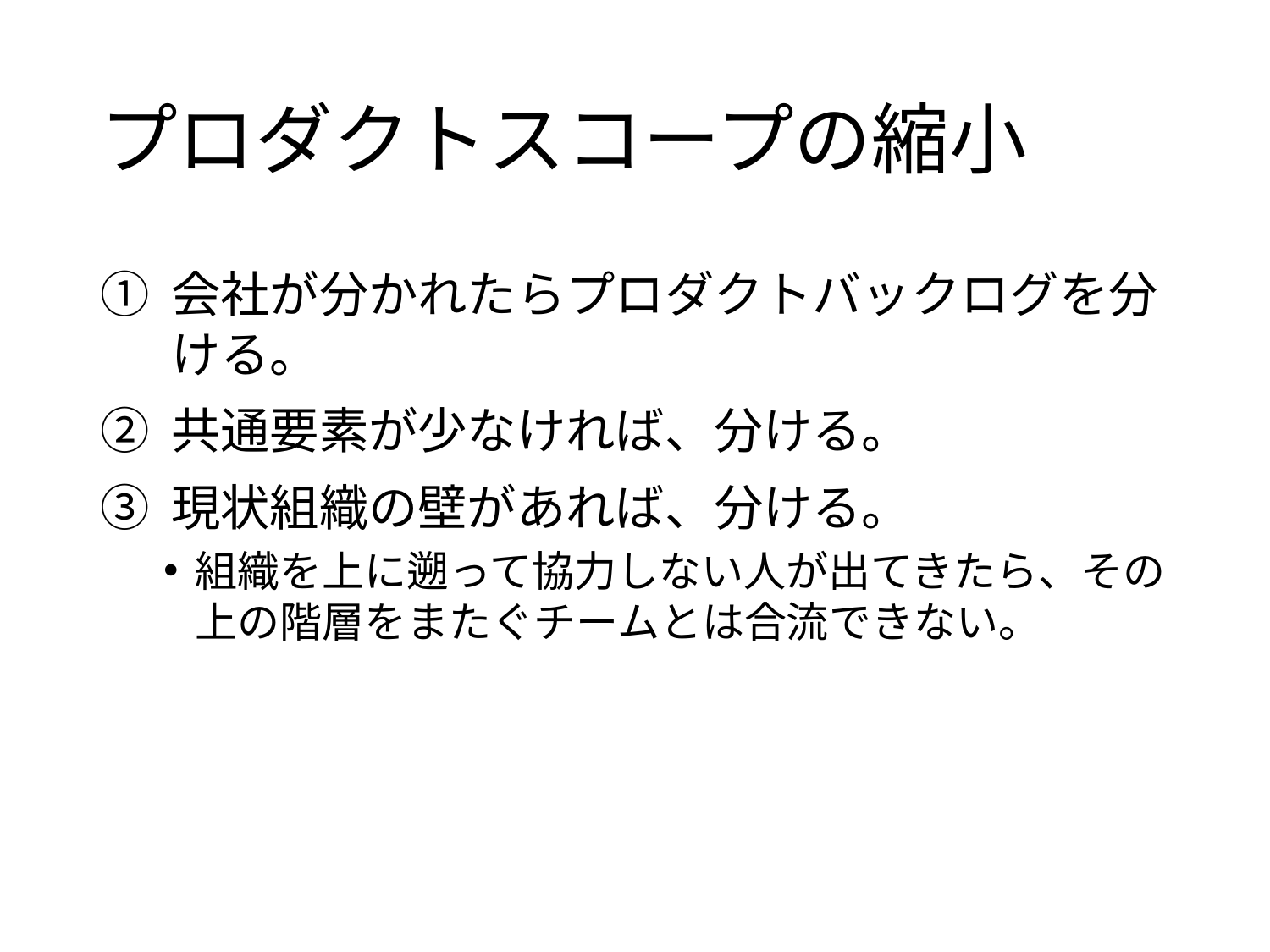

# プロダクトスコープの縮小
会社が分かれたらプロダクトバックログを分ける。
共通要素が少なければ、分ける。
現状組織の壁があれば、分ける。
組織を上に遡って協力しない人が出てきたら、その上の階層をまたぐチームとは合流できない。